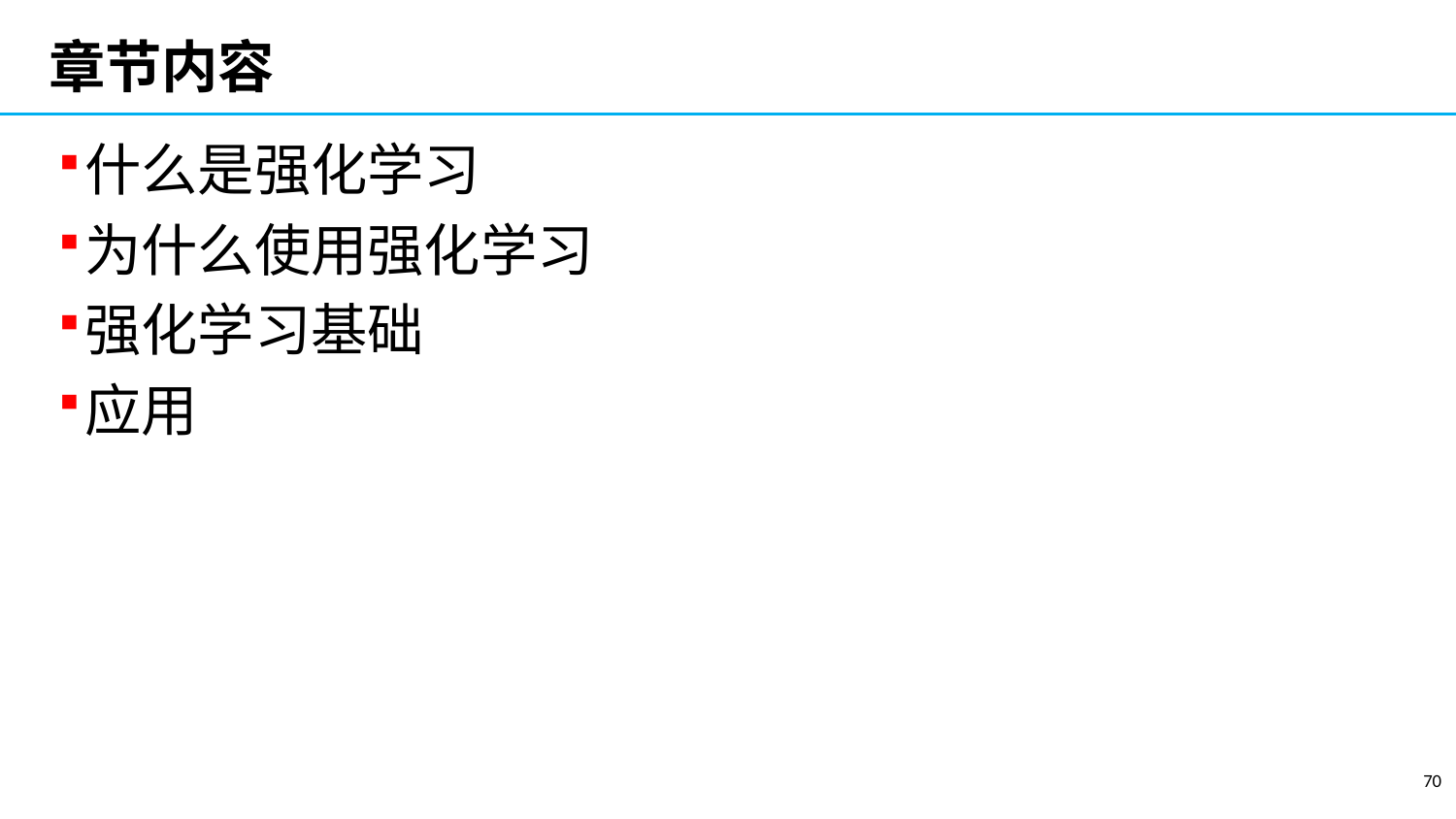

# 章节内容

什么是强化学习
为什么使用强化学习
强化学习基础
应用
70